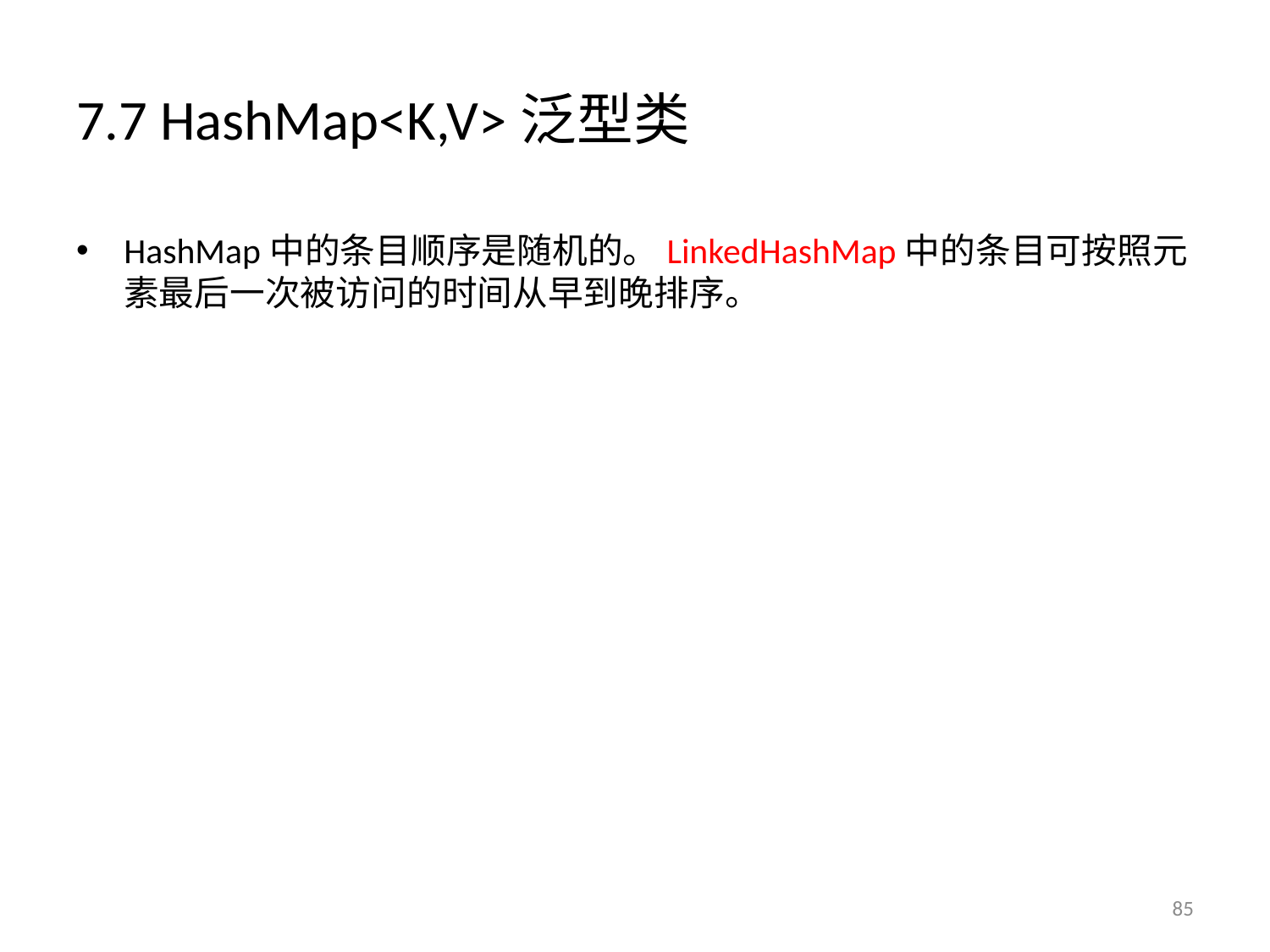

# 7.7 HashMap<K,V>泛型类
HashMap中的条目顺序是随机的。LinkedHashMap中的条目可按照元素最后一次被访问的时间从早到晚排序。
85